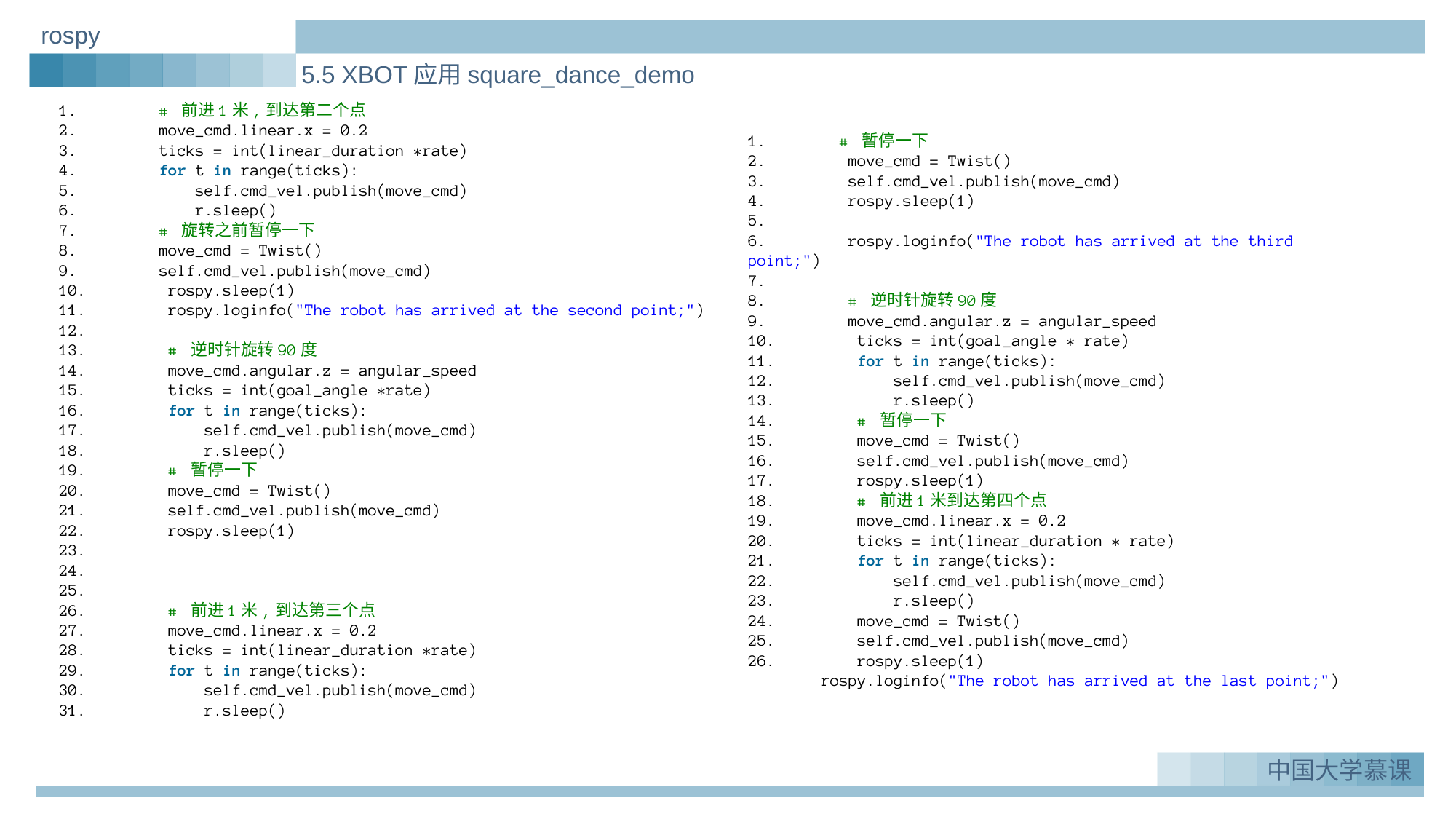

rospy
5.5 XBOT应用square_dance_demo
1.         # 前进1米,到达第二个点  2.         move_cmd.linear.x = 0.2  3.         ticks = int(linear_duration *rate)  4.         for t in range(ticks):  5.             self.cmd_vel.publish(move_cmd)  6.             r.sleep()  7.         # 旋转之前暂停一下  8.         move_cmd = Twist()  9.         self.cmd_vel.publish(move_cmd)  10.         rospy.sleep(1)  11.         rospy.loginfo("The robot has arrived at the second point;")  12.   13.         # 逆时针旋转90度  14.         move_cmd.angular.z = angular_speed  15.         ticks = int(goal_angle *rate)  16.         for t in range(ticks):  17.             self.cmd_vel.publish(move_cmd)  18.             r.sleep()  19.         # 暂停一下  20.         move_cmd = Twist()       21.         self.cmd_vel.publish(move_cmd)  22.         rospy.sleep(1)  23.   24.   25.   26.         # 前进1米,到达第三个点  27.         move_cmd.linear.x = 0.2  28.         ticks = int(linear_duration *rate)  29.         for t in range(ticks):  30.             self.cmd_vel.publish(move_cmd)  31.             r.sleep()
1.        # 暂停一下  2.         move_cmd = Twist()       3.         self.cmd_vel.publish(move_cmd)  4.         rospy.sleep(1)  5.   6.         rospy.loginfo("The robot has arrived at the third point;")  7.   8.         # 逆时针旋转90度  9.         move_cmd.angular.z = angular_speed  10.         ticks = int(goal_angle * rate)  11.         for t in range(ticks):  12.             self.cmd_vel.publish(move_cmd)  13.             r.sleep()  14.         # 暂停一下  15.         move_cmd = Twist()  16.         self.cmd_vel.publish(move_cmd)  17.         rospy.sleep(1)  18.         # 前进1米到达第四个点  19.         move_cmd.linear.x = 0.2  20.         ticks = int(linear_duration * rate)  21.         for t in range(ticks):  22.             self.cmd_vel.publish(move_cmd)  23.             r.sleep()  24.         move_cmd = Twist()  25.         self.cmd_vel.publish(move_cmd)  26.         rospy.sleep(1)          rospy.loginfo("The robot has arrived at the last point;")
实例一：Greeting_demo
1.
中国大学慕课